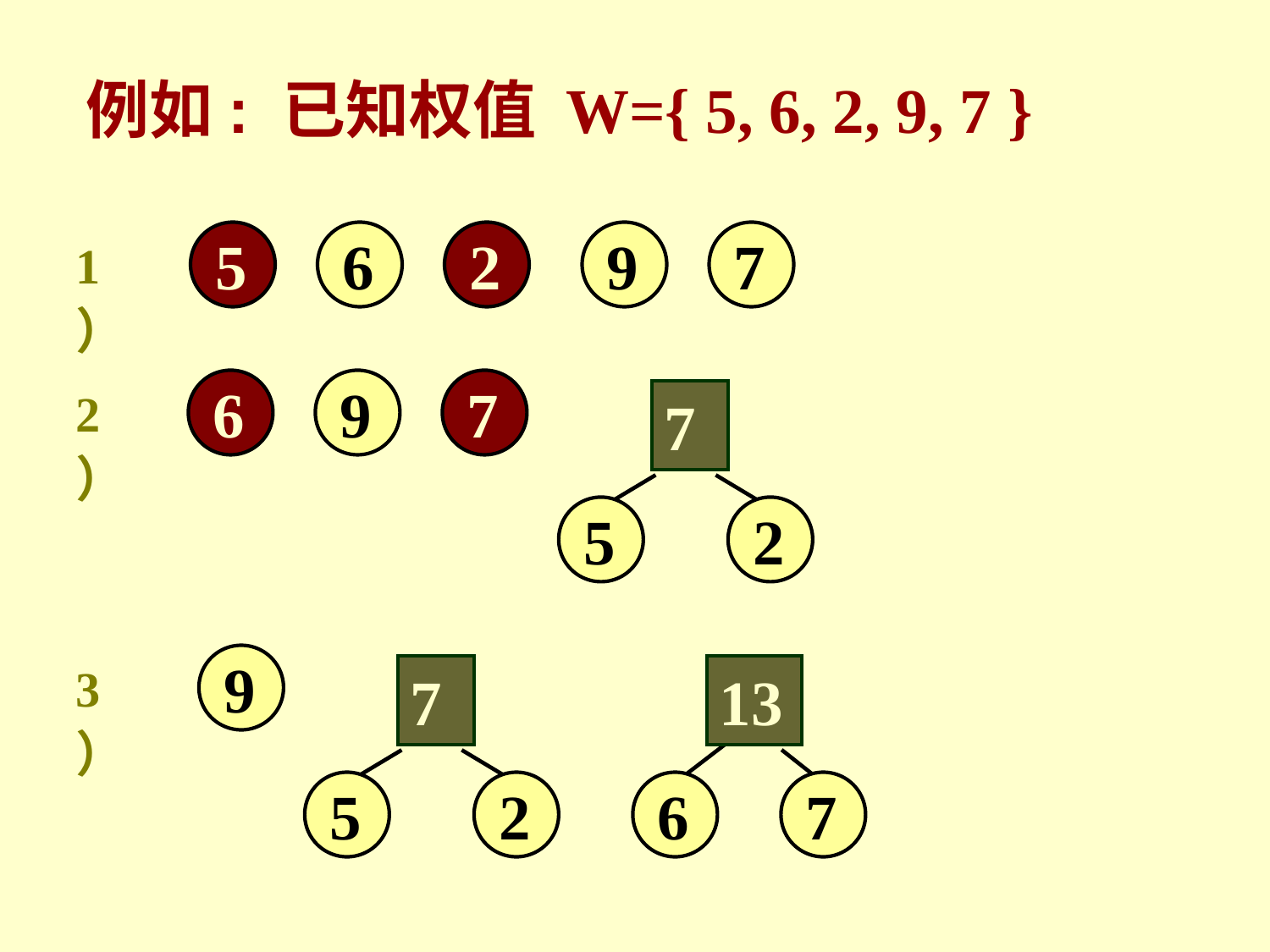

例如: 已知权值 W={ 5, 6, 2, 9, 7 }
1）
5
6
2
9
7
2）
6
9
7
7

5
2
3）
9
7

5
2
13

6
7